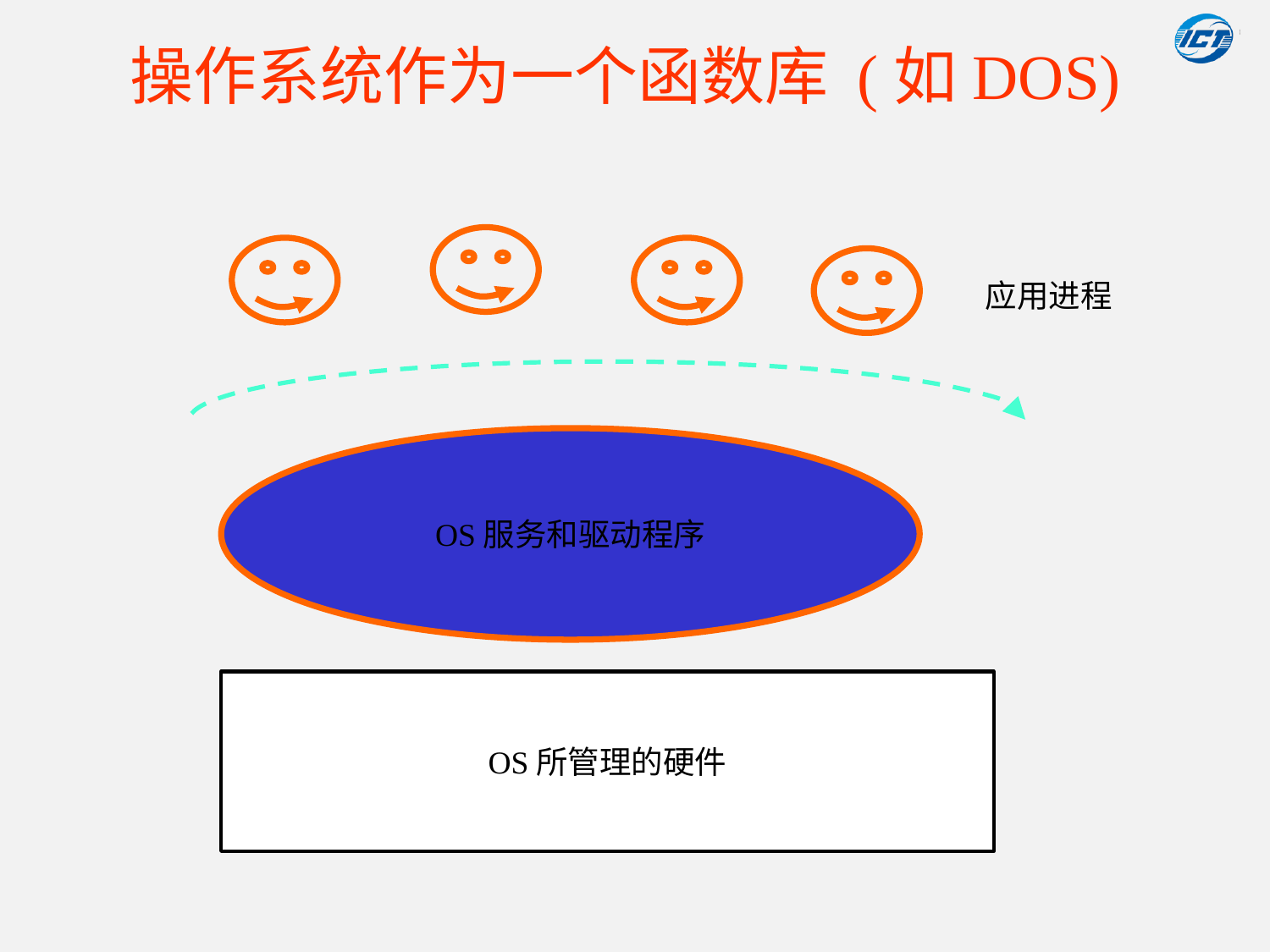

# 操作系统作为一个函数库 (如DOS)

应用进程

OS服务和驱动程序
OS所管理的硬件
56